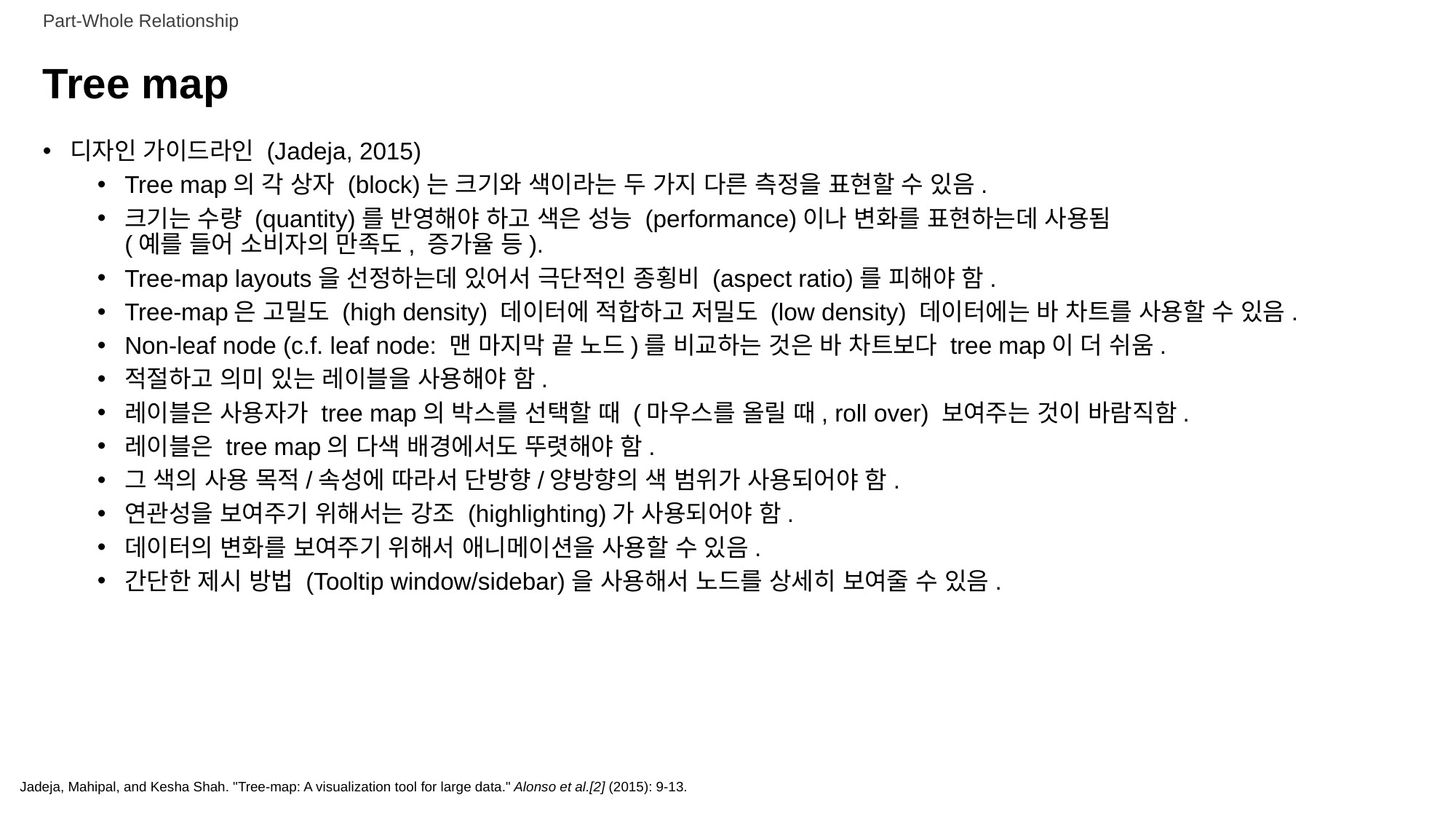

Part-Whole Relationship
# Tree map
디자인 가이드라인 (Jadeja, 2015)
Tree map의 각 상자 (block)는 크기와 색이라는 두 가지 다른 측정을 표현할 수 있음.
크기는 수량 (quantity)를 반영해야 하고 색은 성능 (performance)이나 변화를 표현하는데 사용됨
(예를 들어 소비자의 만족도, 증가율 등).
Tree-map layouts을 선정하는데 있어서 극단적인 종횡비 (aspect ratio)를 피해야 함.
Tree-map은 고밀도 (high density) 데이터에 적합하고 저밀도 (low density) 데이터에는 바 차트를 사용할 수 있음.
Non-leaf node (c.f. leaf node: 맨 마지막 끝 노드)를 비교하는 것은 바 차트보다 tree map이 더 쉬움.
적절하고 의미 있는 레이블을 사용해야 함.
레이블은 사용자가 tree map의 박스를 선택할 때 (마우스를 올릴 때, roll over) 보여주는 것이 바람직함.
레이블은 tree map의 다색 배경에서도 뚜렷해야 함.
그 색의 사용 목적/속성에 따라서 단방향/양방향의 색 범위가 사용되어야 함.
연관성을 보여주기 위해서는 강조 (highlighting)가 사용되어야 함.
데이터의 변화를 보여주기 위해서 애니메이션을 사용할 수 있음.
간단한 제시 방법 (Tooltip window/sidebar)을 사용해서 노드를 상세히 보여줄 수 있음.

Jadeja, Mahipal, and Kesha Shah. "Tree-map: A visualization tool for large data." Alonso et al.[2] (2015): 9-13.